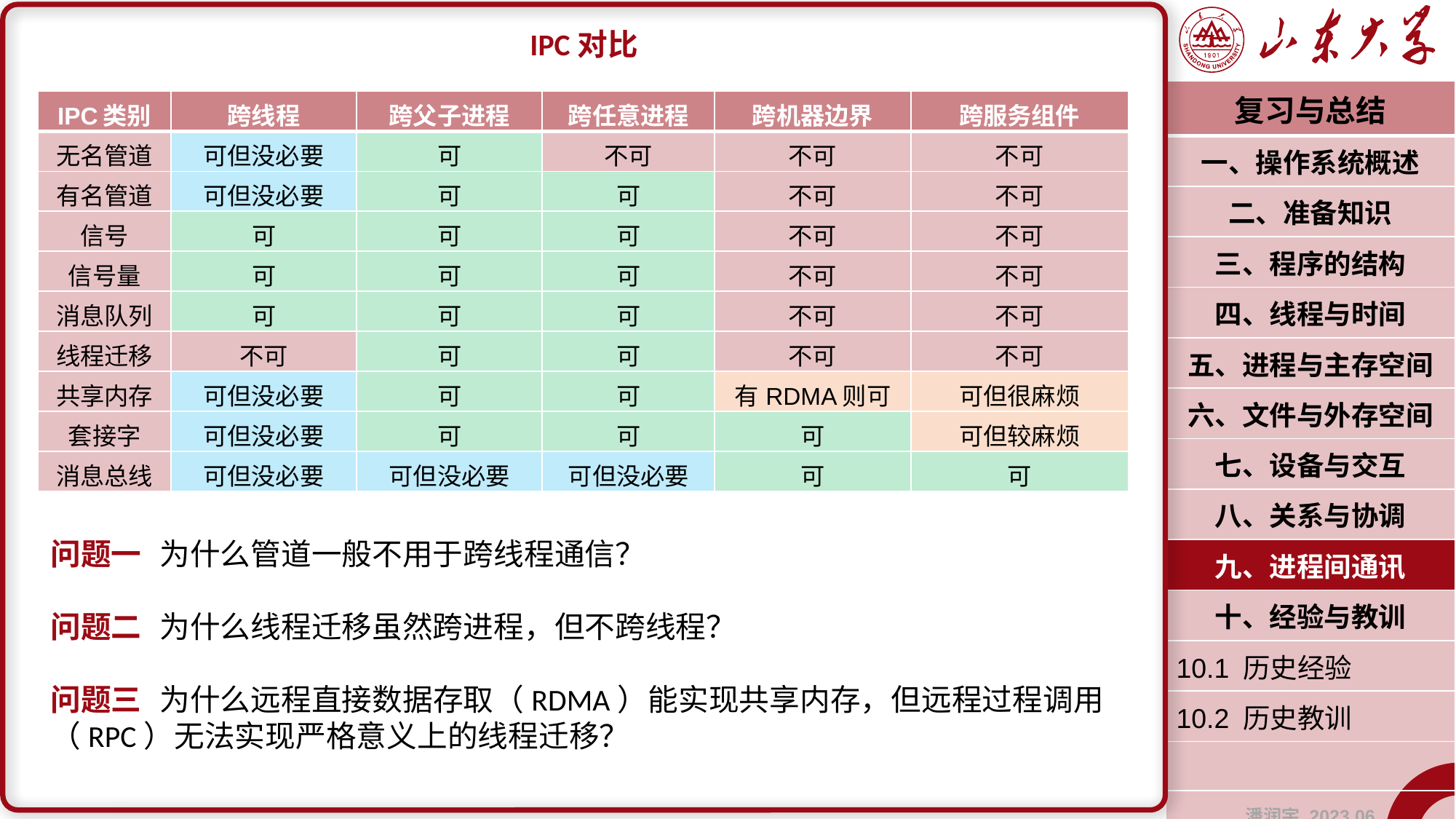

IPC对比

问题一	为什么管道一般不用于跨线程通信？

问题二	为什么线程迁移虽然跨进程，但不跨线程？

问题三	为什么远程直接数据存取（RDMA）能实现共享内存，但远程过程调用（RPC）无法实现严格意义上的线程迁移？
| 复习与总结 |
| --- |
| 一、操作系统概述 |
| 二、准备知识 |
| 三、程序的结构 |
| 四、线程与时间 |
| 五、进程与主存空间 |
| 六、文件与外存空间 |
| 七、设备与交互 |
| 八、关系与协调 |
| 九、进程间通讯 |
| 十、经验与教训 |
| 10.1 历史经验 |
| 10.2 历史教训 |
|  |
| 潘润宇 2023.06 |
| IPC类别 | 跨线程 | 跨父子进程 | 跨任意进程 | 跨机器边界 | 跨服务组件 |
| --- | --- | --- | --- | --- | --- |
| 无名管道 | 可但没必要 | 可 | 不可 | 不可 | 不可 |
| 有名管道 | 可但没必要 | 可 | 可 | 不可 | 不可 |
| 信号 | 可 | 可 | 可 | 不可 | 不可 |
| 信号量 | 可 | 可 | 可 | 不可 | 不可 |
| 消息队列 | 可 | 可 | 可 | 不可 | 不可 |
| 线程迁移 | 不可 | 可 | 可 | 不可 | 不可 |
| 共享内存 | 可但没必要 | 可 | 可 | 有RDMA则可 | 可但很麻烦 |
| 套接字 | 可但没必要 | 可 | 可 | 可 | 可但较麻烦 |
| 消息总线 | 可但没必要 | 可但没必要 | 可但没必要 | 可 | 可 |